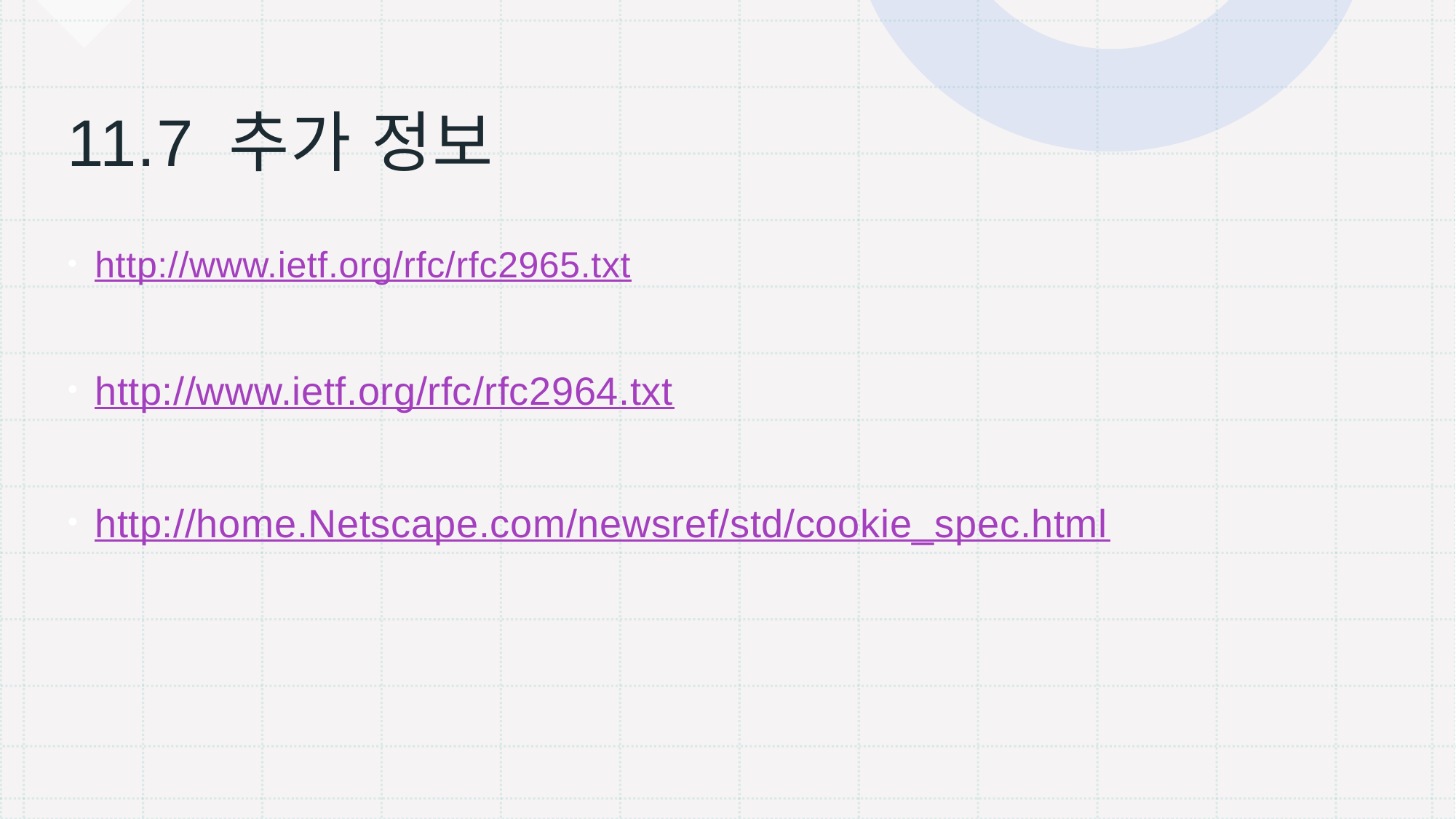

# 11.7 추가 정보
http://www.ietf.org/rfc/rfc2965.txt

http://www.ietf.org/rfc/rfc2964.txt

http://home.Netscape.com/newsref/std/cookie_spec.html